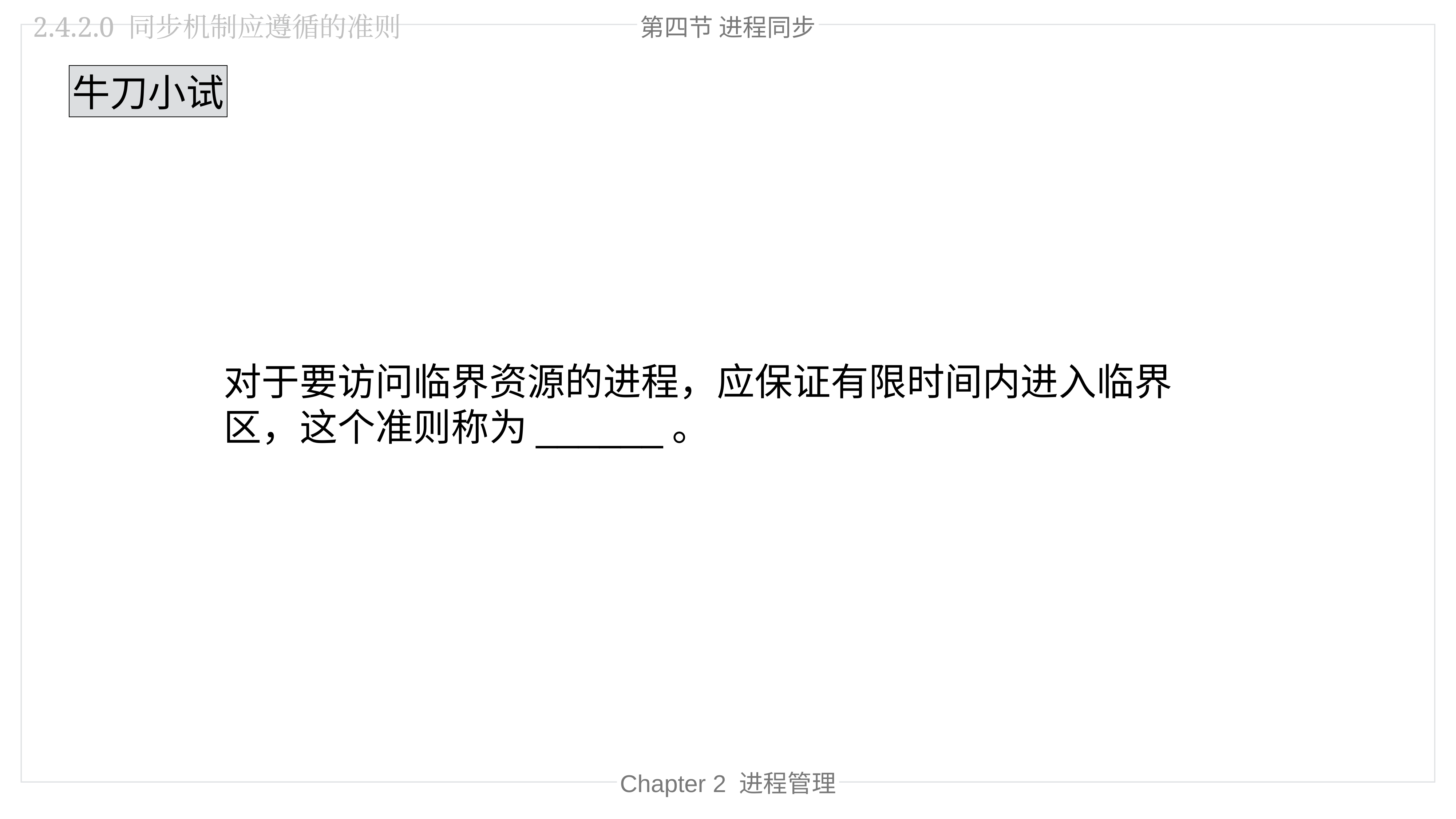

第四节 进程同步
2.4.2.0 同步机制应遵循的准则

牛刀小试
对于要访问临界资源的进程，应保证有限时间内进入临界区，这个准则称为______。
Chapter 2 进程管理